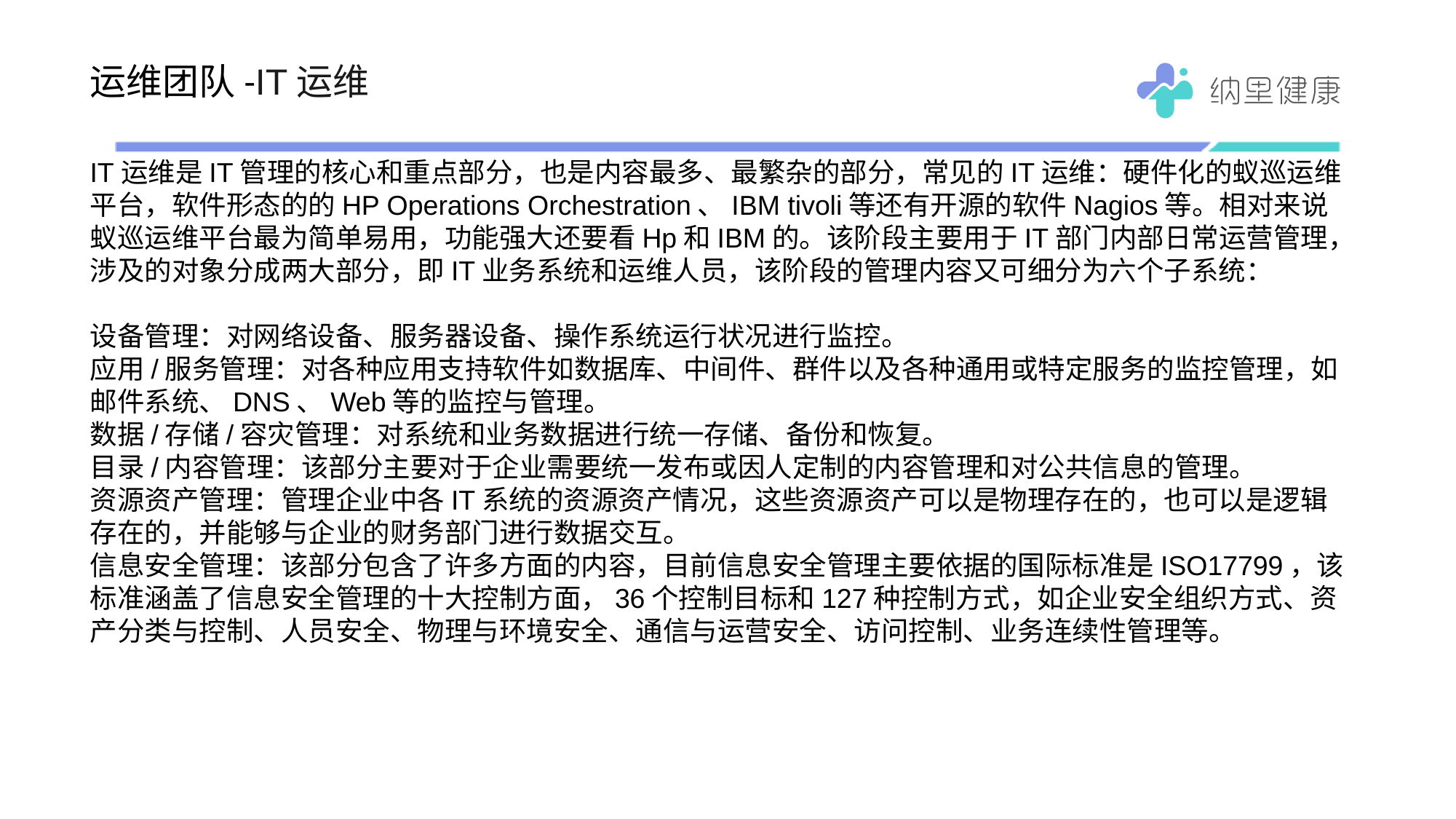

# 运维团队-IT运维
IT运维是IT管理的核心和重点部分，也是内容最多、最繁杂的部分，常见的IT运维：硬件化的蚁巡运维平台，软件形态的的HP Operations Orchestration、IBM tivoli等还有开源的软件Nagios等。相对来说蚁巡运维平台最为简单易用，功能强大还要看Hp和IBM的。该阶段主要用于IT部门内部日常运营管理，涉及的对象分成两大部分，即IT业务系统和运维人员，该阶段的管理内容又可细分为六个子系统：
设备管理：对网络设备、服务器设备、操作系统运行状况进行监控。
应用/服务管理：对各种应用支持软件如数据库、中间件、群件以及各种通用或特定服务的监控管理，如邮件系统、DNS、Web等的监控与管理。
数据/存储/容灾管理：对系统和业务数据进行统一存储、备份和恢复。
目录/内容管理：该部分主要对于企业需要统一发布或因人定制的内容管理和对公共信息的管理。
资源资产管理：管理企业中各IT系统的资源资产情况，这些资源资产可以是物理存在的，也可以是逻辑存在的，并能够与企业的财务部门进行数据交互。
信息安全管理：该部分包含了许多方面的内容，目前信息安全管理主要依据的国际标准是ISO17799，该标准涵盖了信息安全管理的十大控制方面，36个控制目标和127种控制方式，如企业安全组织方式、资产分类与控制、人员安全、物理与环境安全、通信与运营安全、访问控制、业务连续性管理等。